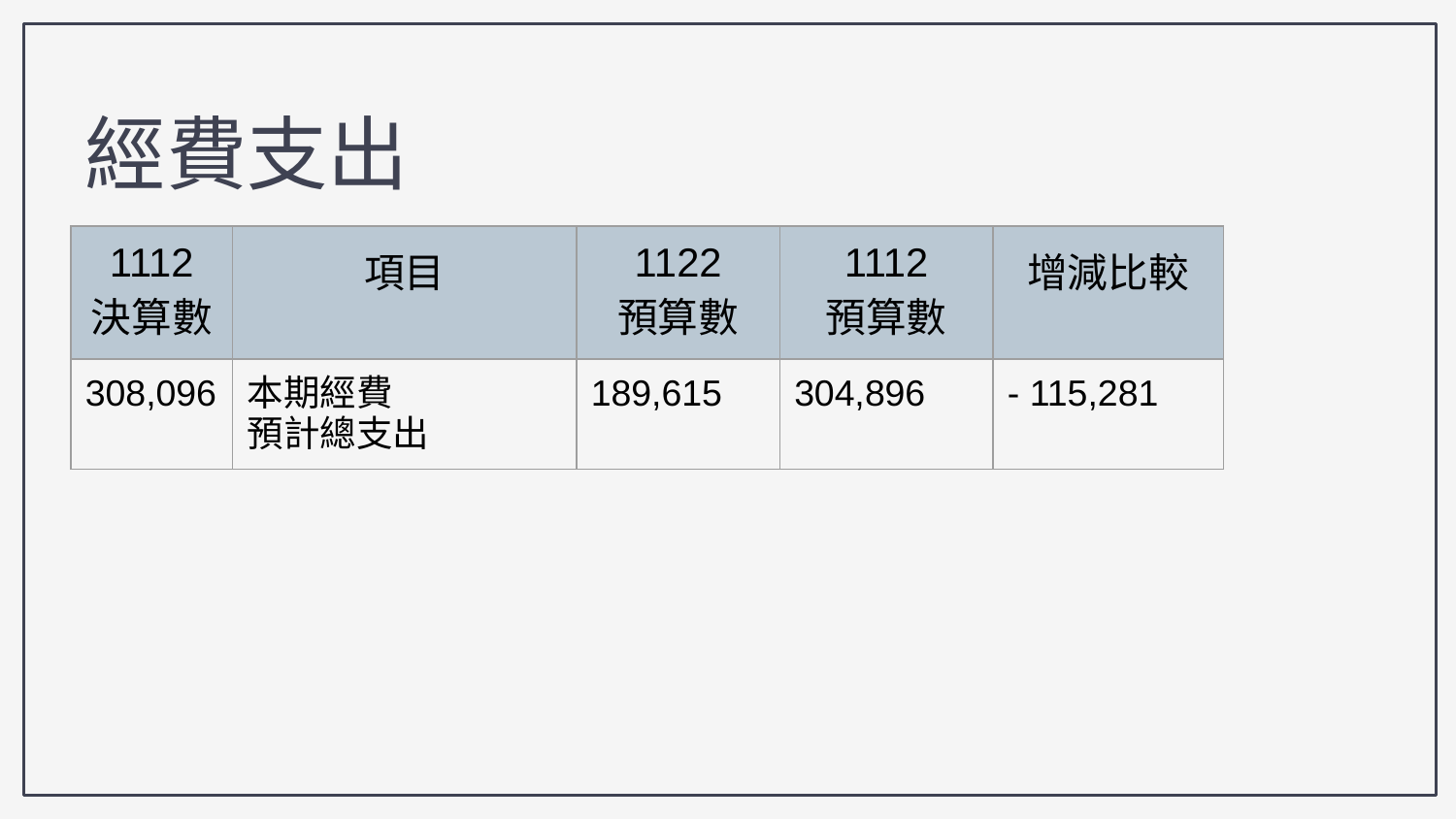

經費支出
| 1112 決算數 | 項目 | 1122 預算數 | 1112 預算數 | 增減比較 |
| --- | --- | --- | --- | --- |
| 308,096 | 本期經費 預計總支出 | 189,615 | 304,896 | - 115,281 |